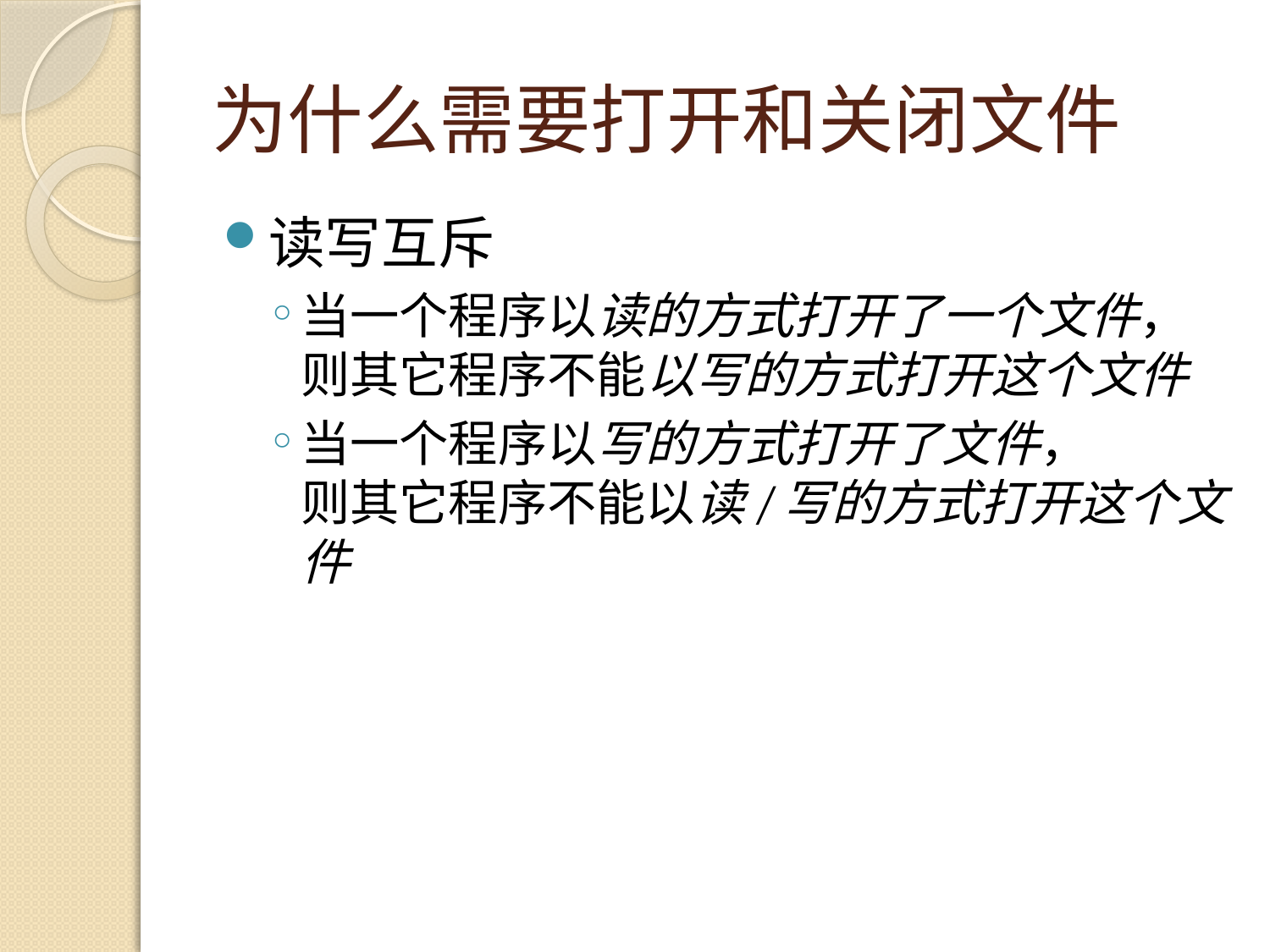

# 为什么需要打开和关闭文件
读写互斥
当一个程序以读的方式打开了一个文件，
则其它程序不能以写的方式打开这个文件
当一个程序以写的方式打开了文件，
则其它程序不能以读/写的方式打开这个文件